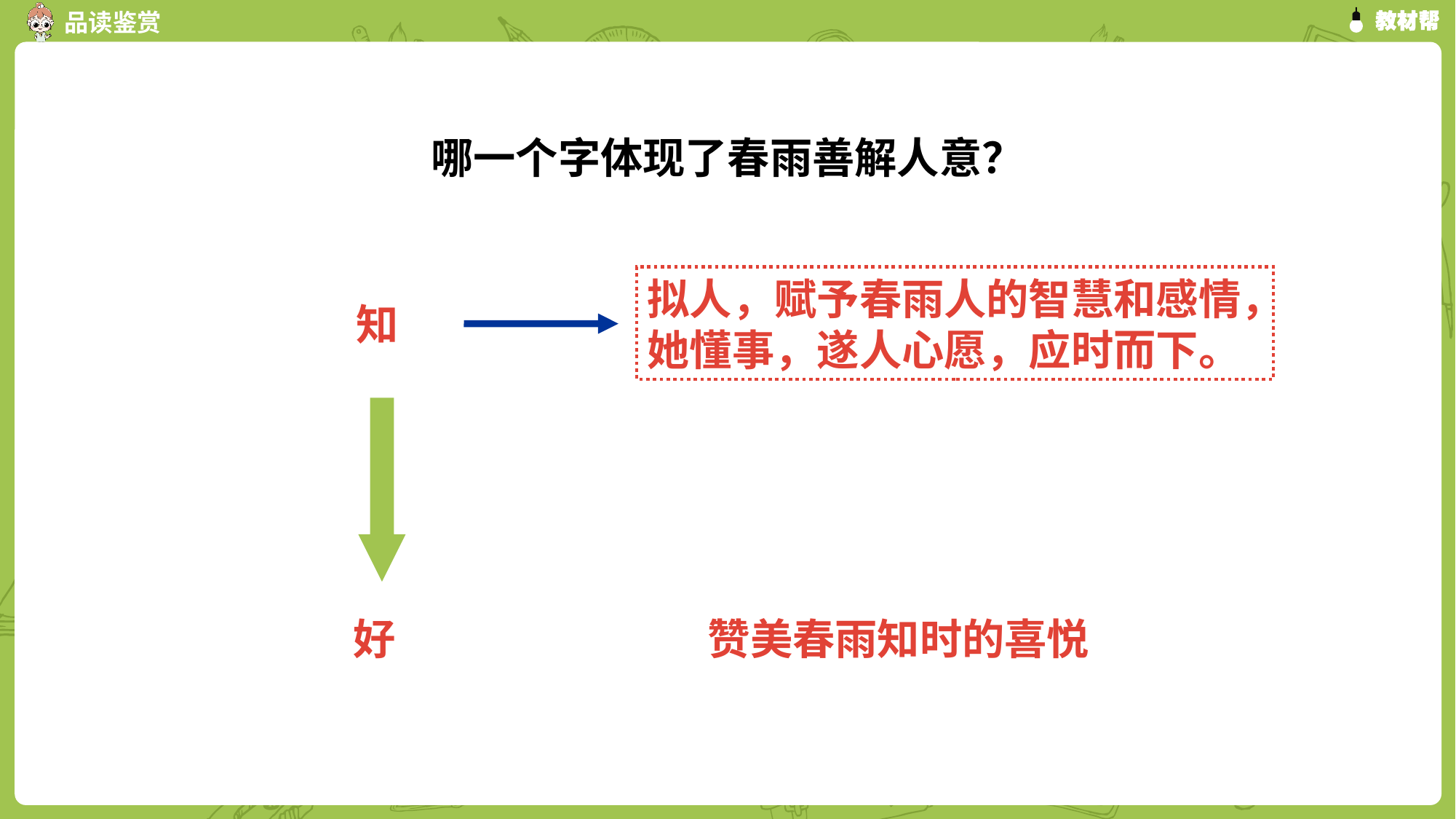

哪一个字体现了春雨善解人意？
拟人，赋予春雨人的智慧和感情，她懂事，遂人心愿，应时而下。
知

好
赞美春雨知时的喜悦